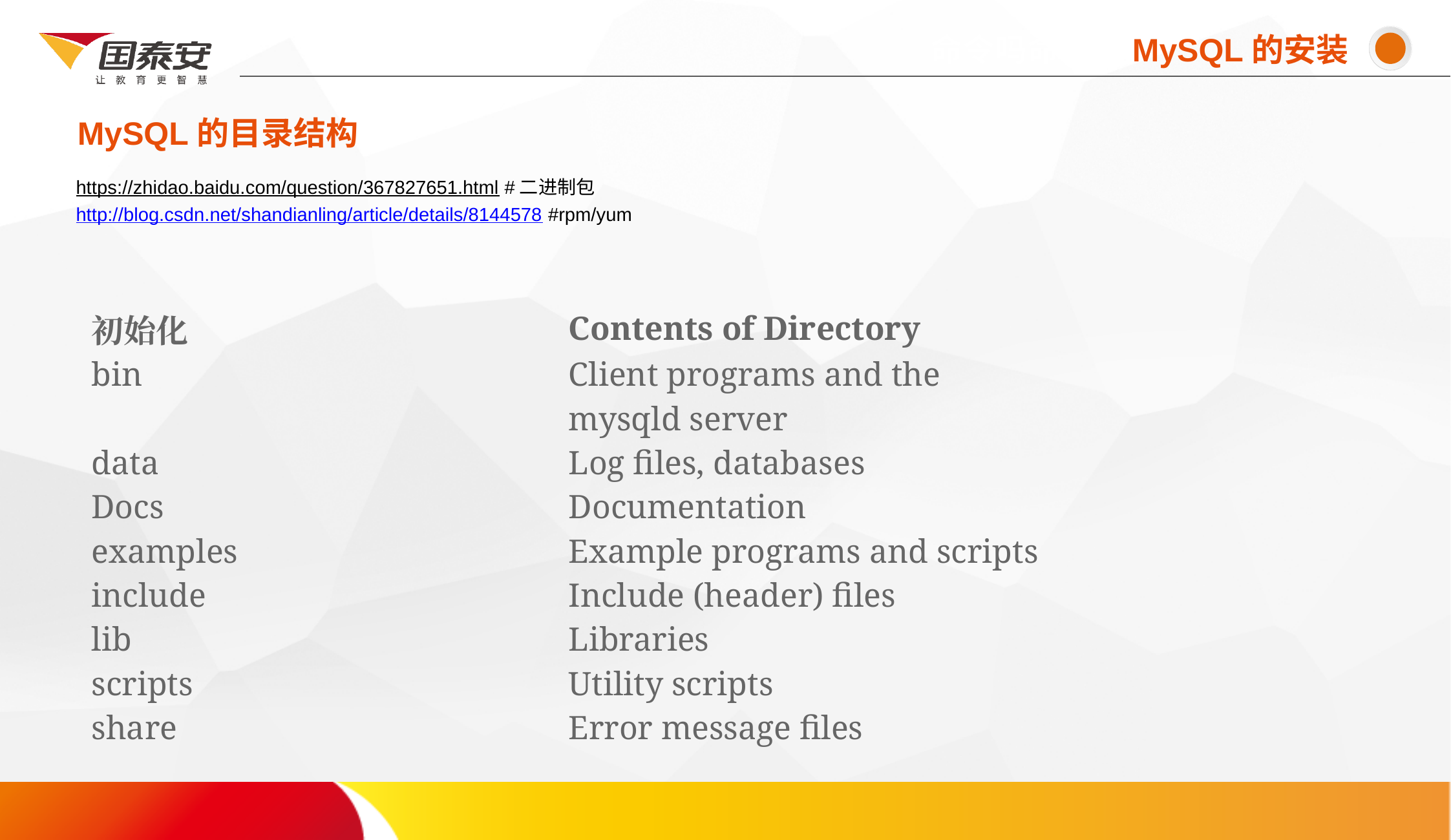

命令吗命令命MySQL的安装
MySQL的目录结构
# https://zhidao.baidu.com/question/367827651.html #二进制包 http://blog.csdn.net/shandianling/article/details/8144578 #rpm/yum
| 初始化 | Contents of Directory |
| --- | --- |
| bin | Client programs and the mysqld server |
| data | Log files, databases |
| Docs | Documentation |
| examples | Example programs and scripts |
| include | Include (header) files |
| lib | Libraries |
| scripts | Utility scripts |
| share | Error message files |